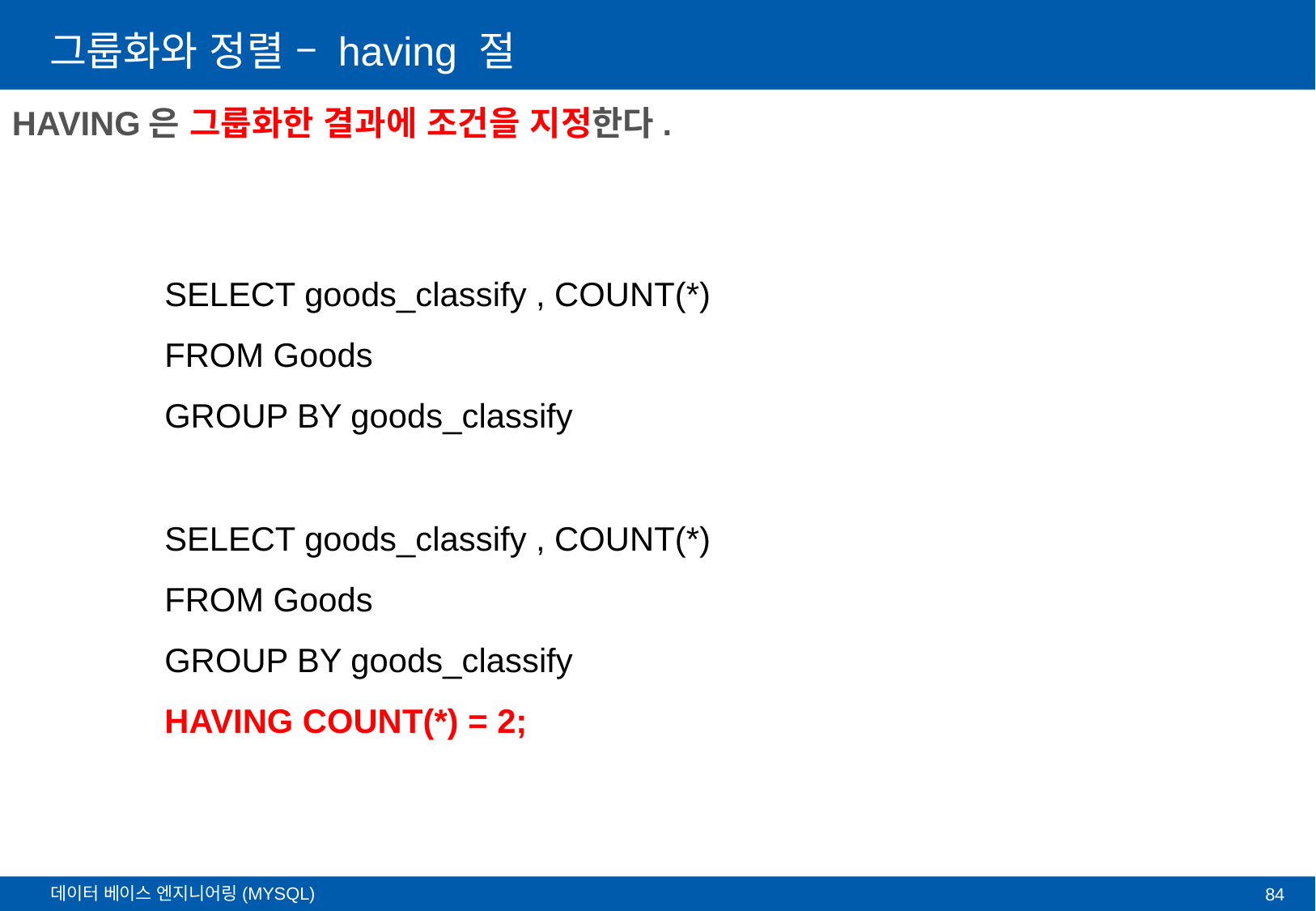

# 그룹화와 정렬 – having 절
HAVING은 그룹화한 결과에 조건을 지정한다.
SELECT goods_classify , COUNT(*)
FROM Goods
GROUP BY goods_classify
SELECT goods_classify , COUNT(*)
FROM Goods
GROUP BY goods_classify
HAVING COUNT(*) = 2;
84